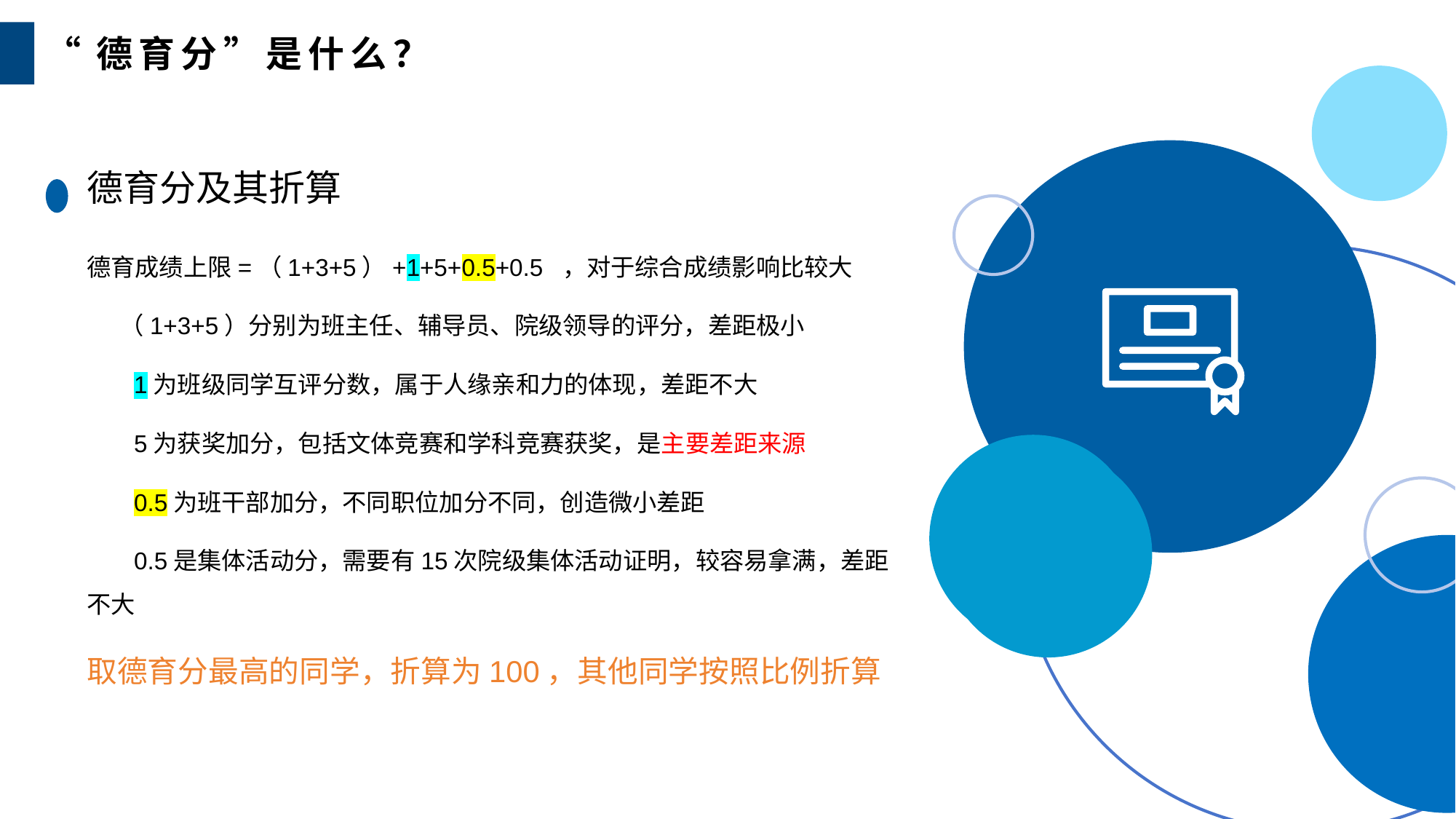

“德育分”是什么？

德育分及其折算

德育成绩上限=（1+3+5）+1+5+0.5+0.5  ，对于综合成绩影响比较大
     （1+3+5）分别为班主任、辅导员、院级领导的评分，差距极小
       1为班级同学互评分数，属于人缘亲和力的体现，差距不大
       5为获奖加分，包括文体竞赛和学科竞赛获奖，是主要差距来源
       0.5为班干部加分，不同职位加分不同，创造微小差距
       0.5是集体活动分，需要有15次院级集体活动证明，较容易拿满，差距不大
取德育分最高的同学，折算为100，其他同学按照比例折算